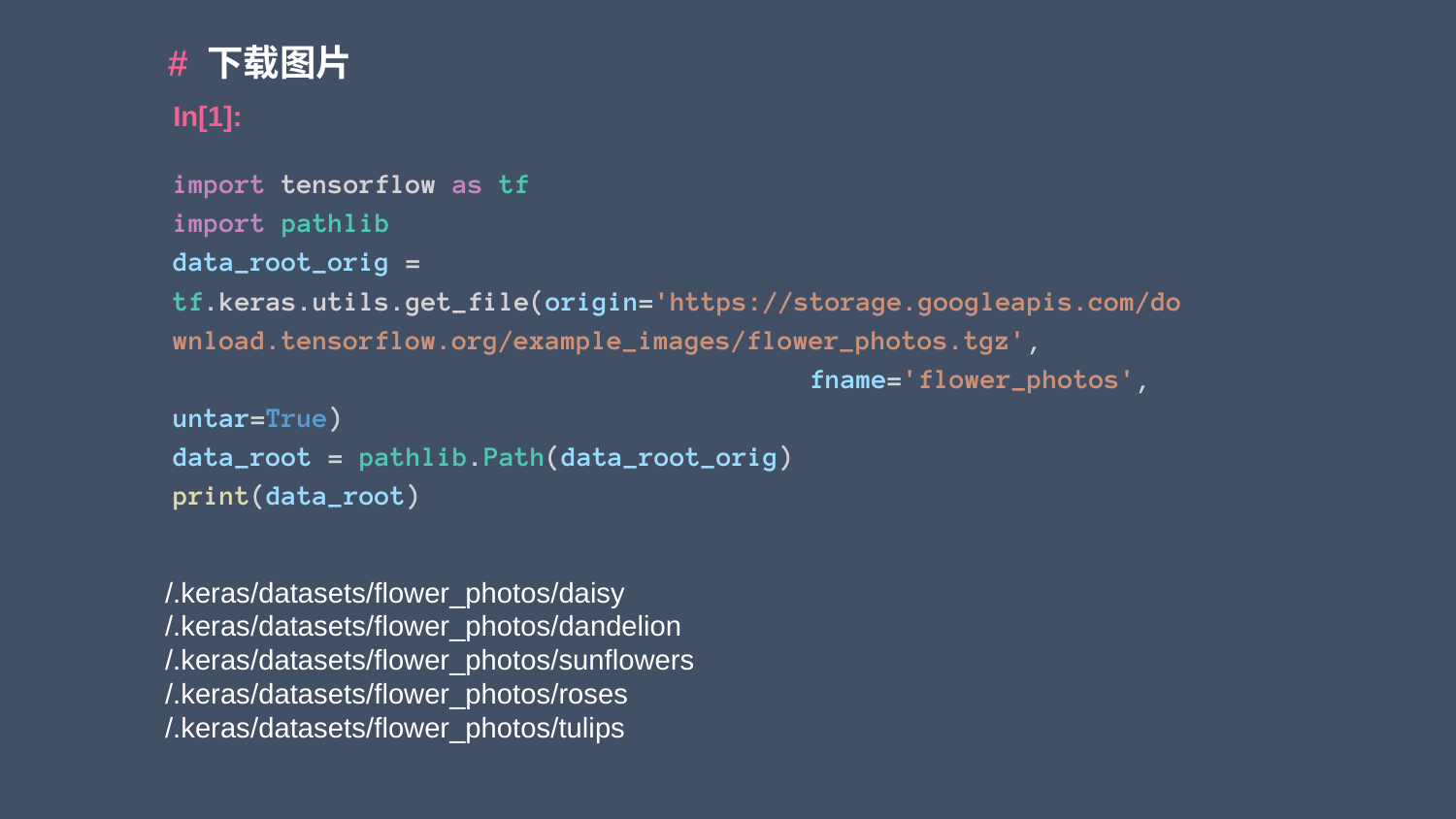

# 下载图片
In[1]:
import tensorflow as tf
import pathlib
data_root_orig = tf.keras.utils.get_file(origin='https://storage.googleapis.com/download.tensorflow.org/example_images/flower_photos.tgz',
                                         fname='flower_photos', untar=True)
data_root = pathlib.Path(data_root_orig)
print(data_root)

/.keras/datasets/flower_photos/daisy
/.keras/datasets/flower_photos/dandelion
/.keras/datasets/flower_photos/sunflowers
/.keras/datasets/flower_photos/roses
/.keras/datasets/flower_photos/tulips